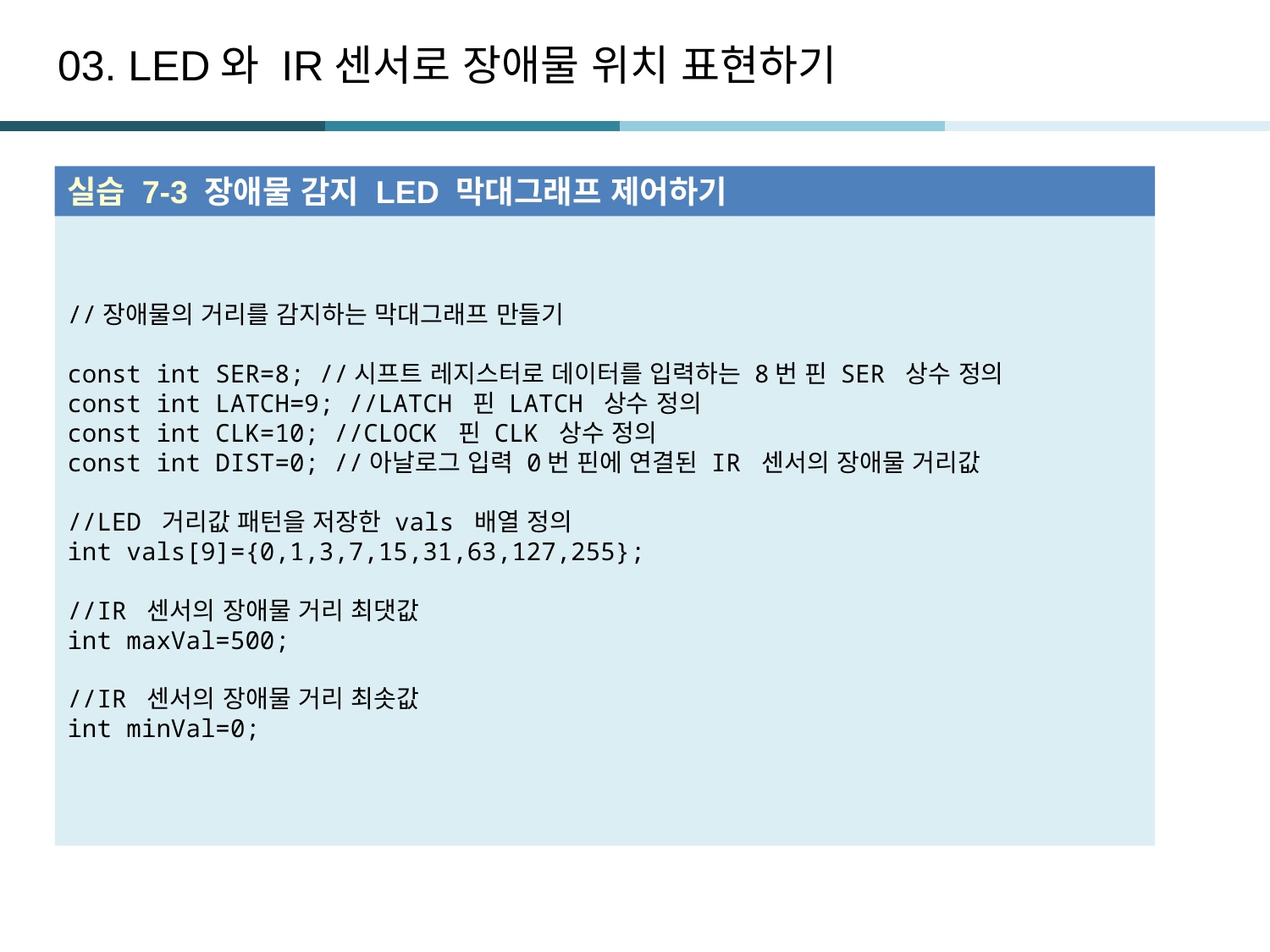

# 03. LED와 IR센서로 장애물 위치 표현하기
실습 7-3 장애물 감지 LED 막대그래프 제어하기
//장애물의 거리를 감지하는 막대그래프 만들기

const int SER=8; //시프트 레지스터로 데이터를 입력하는 8번 핀 SER 상수 정의
const int LATCH=9; //LATCH 핀 LATCH 상수 정의
const int CLK=10; //CLOCK 핀 CLK 상수 정의
const int DIST=0; //아날로그 입력 0번 핀에 연결된 IR 센서의 장애물 거리값

//LED 거리값 패턴을 저장한 vals 배열 정의
int vals[9]={0,1,3,7,15,31,63,127,255};

//IR 센서의 장애물 거리 최댓값
int maxVal=500;

//IR 센서의 장애물 거리 최솟값
int minVal=0;